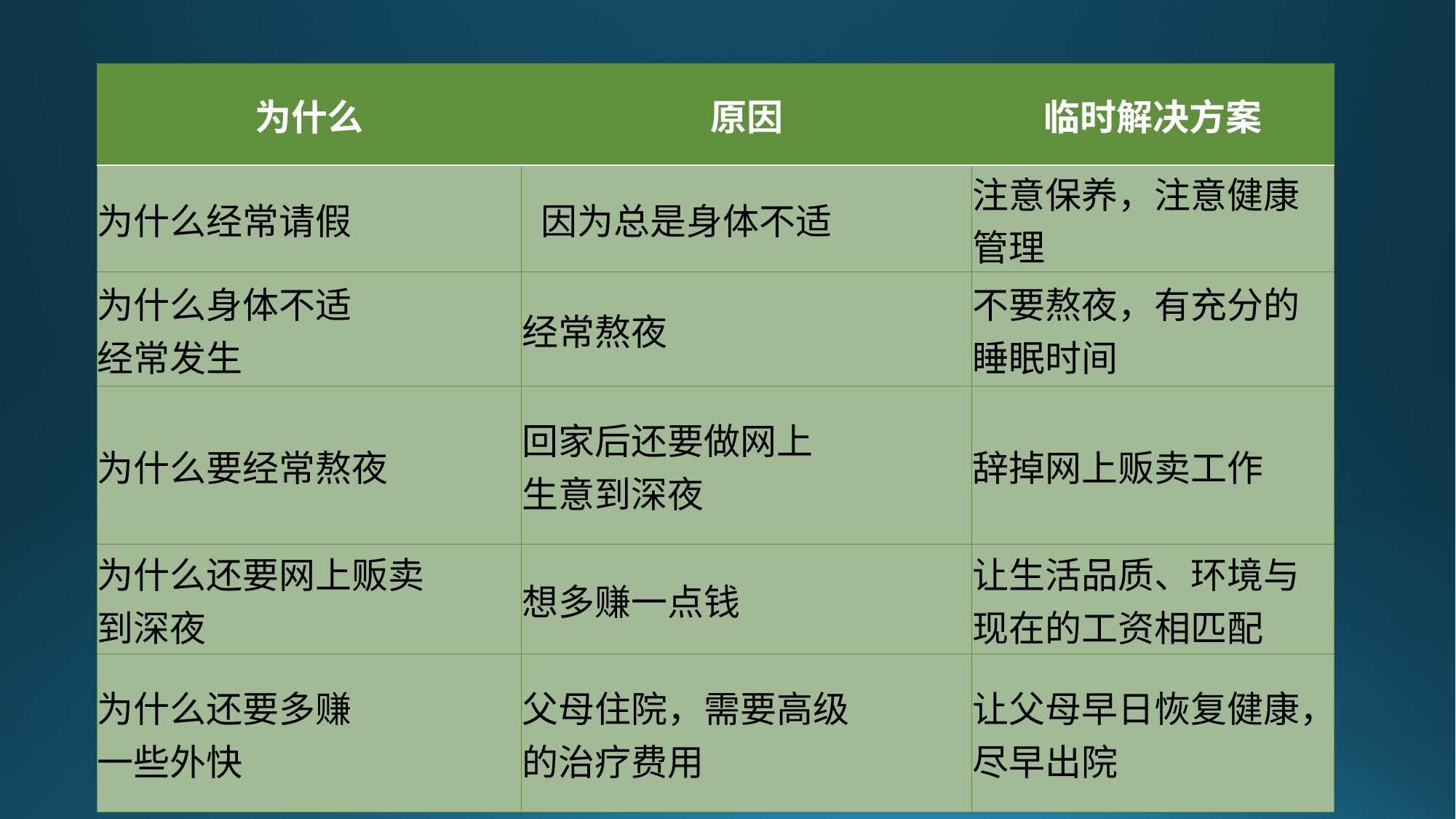

| 为什么 | 原因 | 临时解决方案 |
| --- | --- | --- |
| 为什么经常请假 | 因为总是身体不适 | 注意保养，注意健康管理 |
| 为什么身体不适 经常发生 | 经常熬夜 | 不要熬夜，有充分的睡眠时间 |
| 为什么要经常熬夜 | 回家后还要做网上 生意到深夜 | 辞掉网上贩卖工作 |
| 为什么还要网上贩卖 到深夜 | 想多赚一点钱 | 让生活品质、环境与现在的工资相匹配 |
| 为什么还要多赚 一些外快 | 父母住院，需要高级 的治疗费用 | 让父母早日恢复健康，尽早出院 |